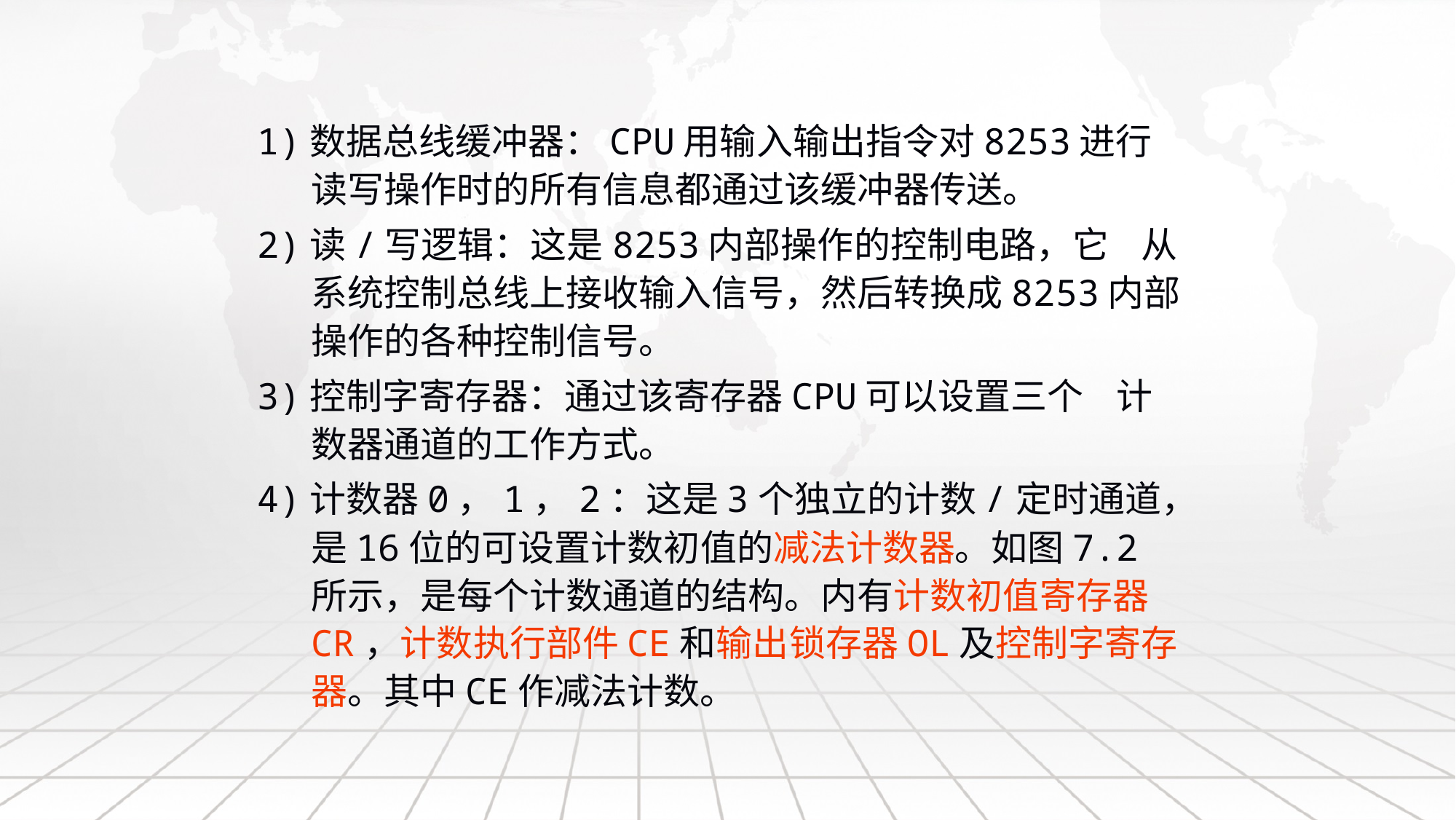

1)数据总线缓冲器：CPU用输入输出指令对8253进行读写操作时的所有信息都通过该缓冲器传送。
2)读/写逻辑：这是8253内部操作的控制电路，它    从系统控制总线上接收输入信号，然后转换成8253内部操作的各种控制信号。
3)控制字寄存器：通过该寄存器CPU可以设置三个    计数器通道的工作方式。
4)计数器0，1，2：这是3个独立的计数/定时通道，是16位的可设置计数初值的减法计数器。如图7.2所示，是每个计数通道的结构。内有计数初值寄存器CR，计数执行部件CE和输出锁存器OL及控制字寄存器。其中CE作减法计数。